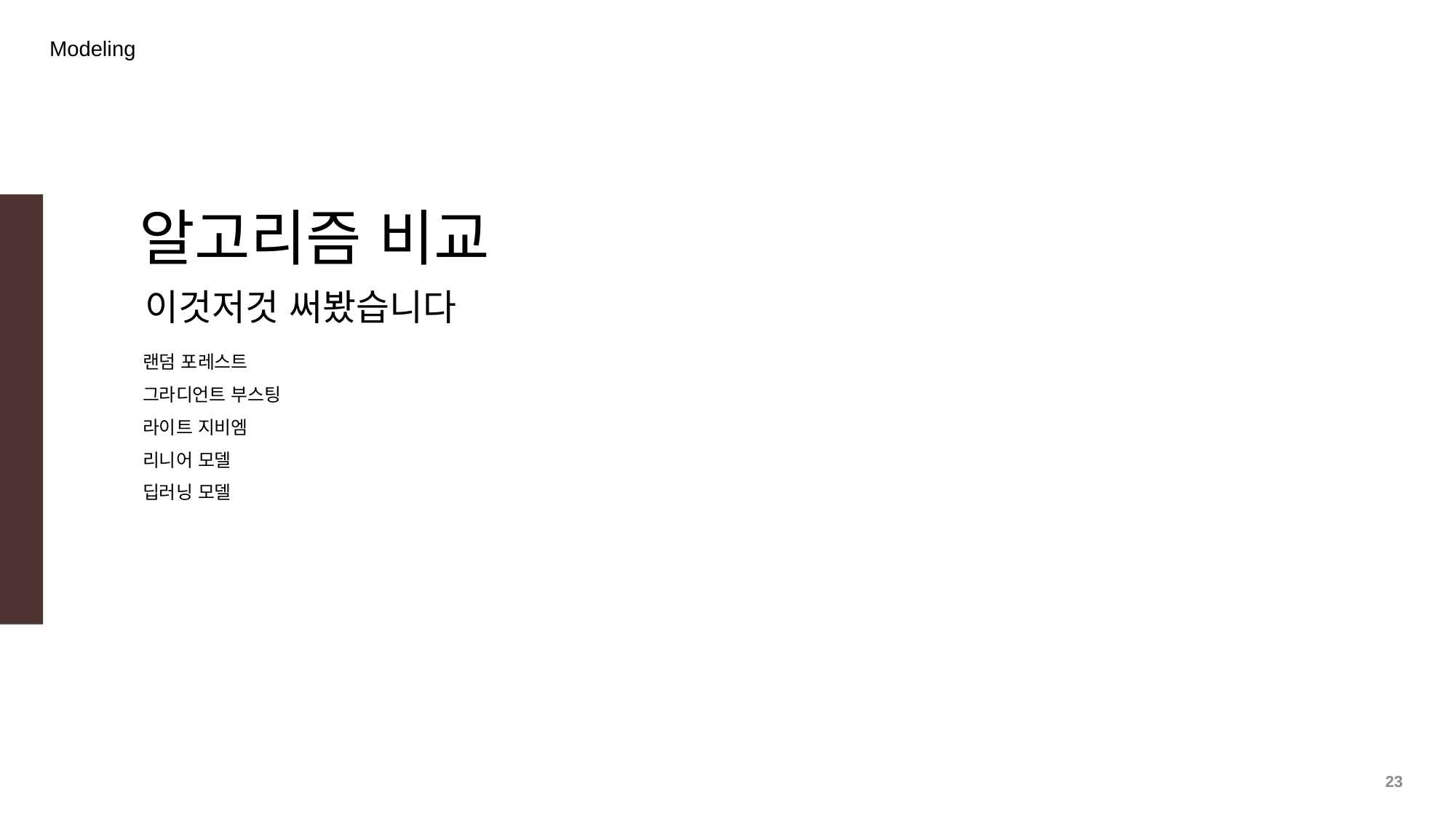

Modeling
알고리즘 비교
이것저것 써봤습니다
랜덤 포레스트
그라디언트 부스팅
라이트 지비엠
리니어 모델
딥러닝 모델

23